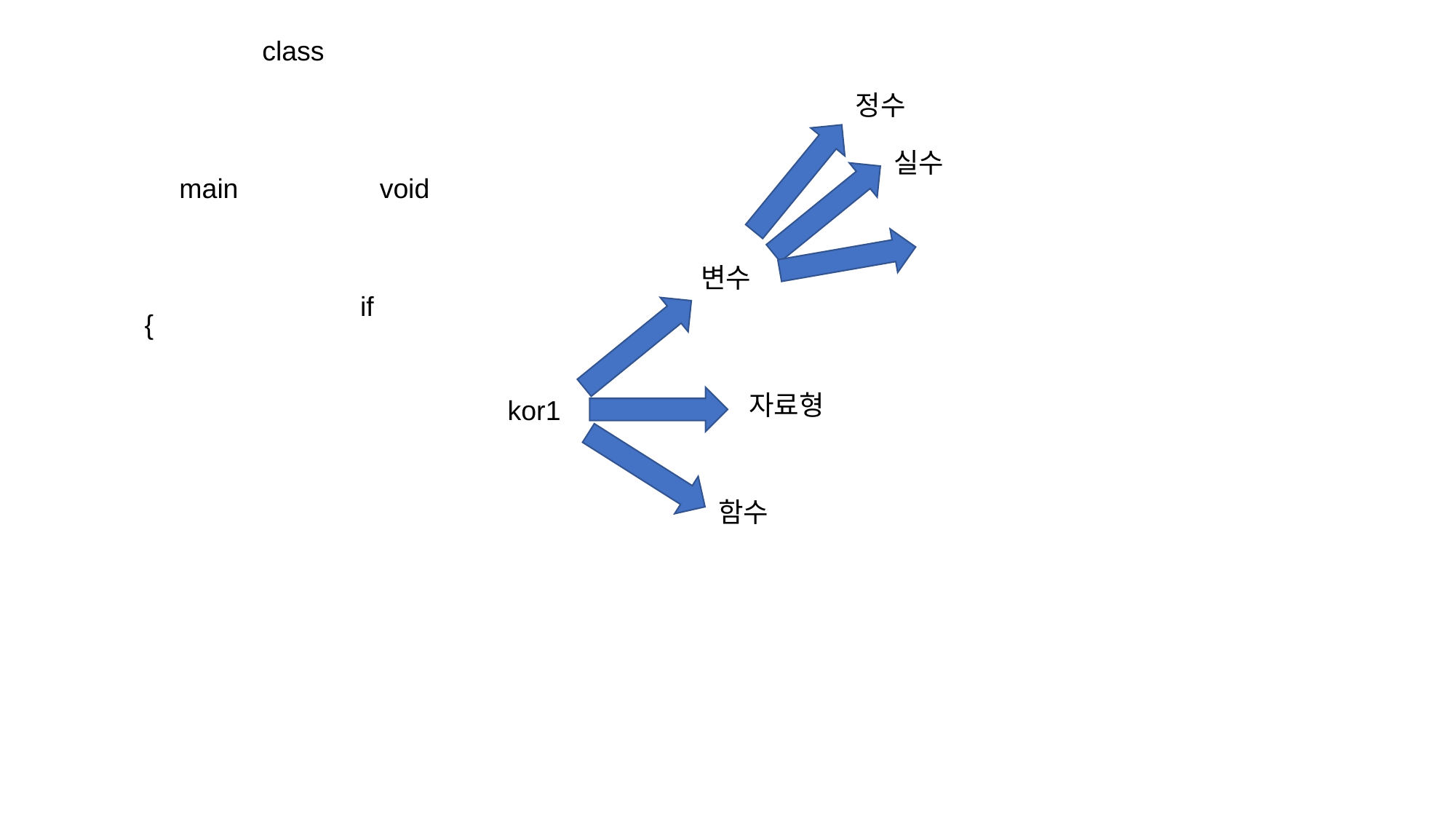

class
정수
실수

main
void

변수
if
{

자료형
kor1

함수